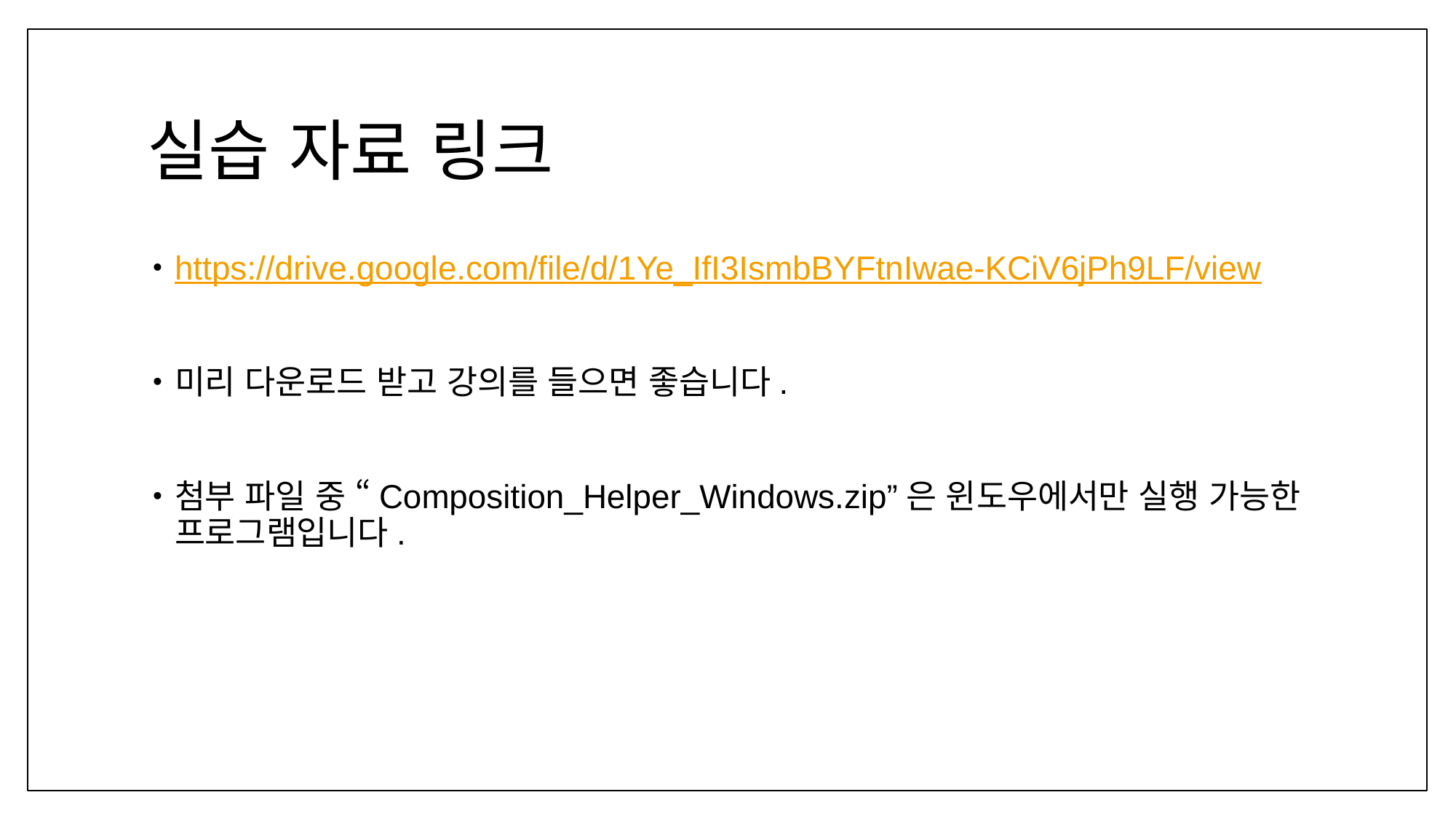

# 실습 자료 링크
https://drive.google.com/file/d/1Ye_IfI3IsmbBYFtnIwae-KCiV6jPh9LF/view

미리 다운로드 받고 강의를 들으면 좋습니다.

첨부 파일 중 “Composition_Helper_Windows.zip”은 윈도우에서만 실행 가능한
프로그램입니다.